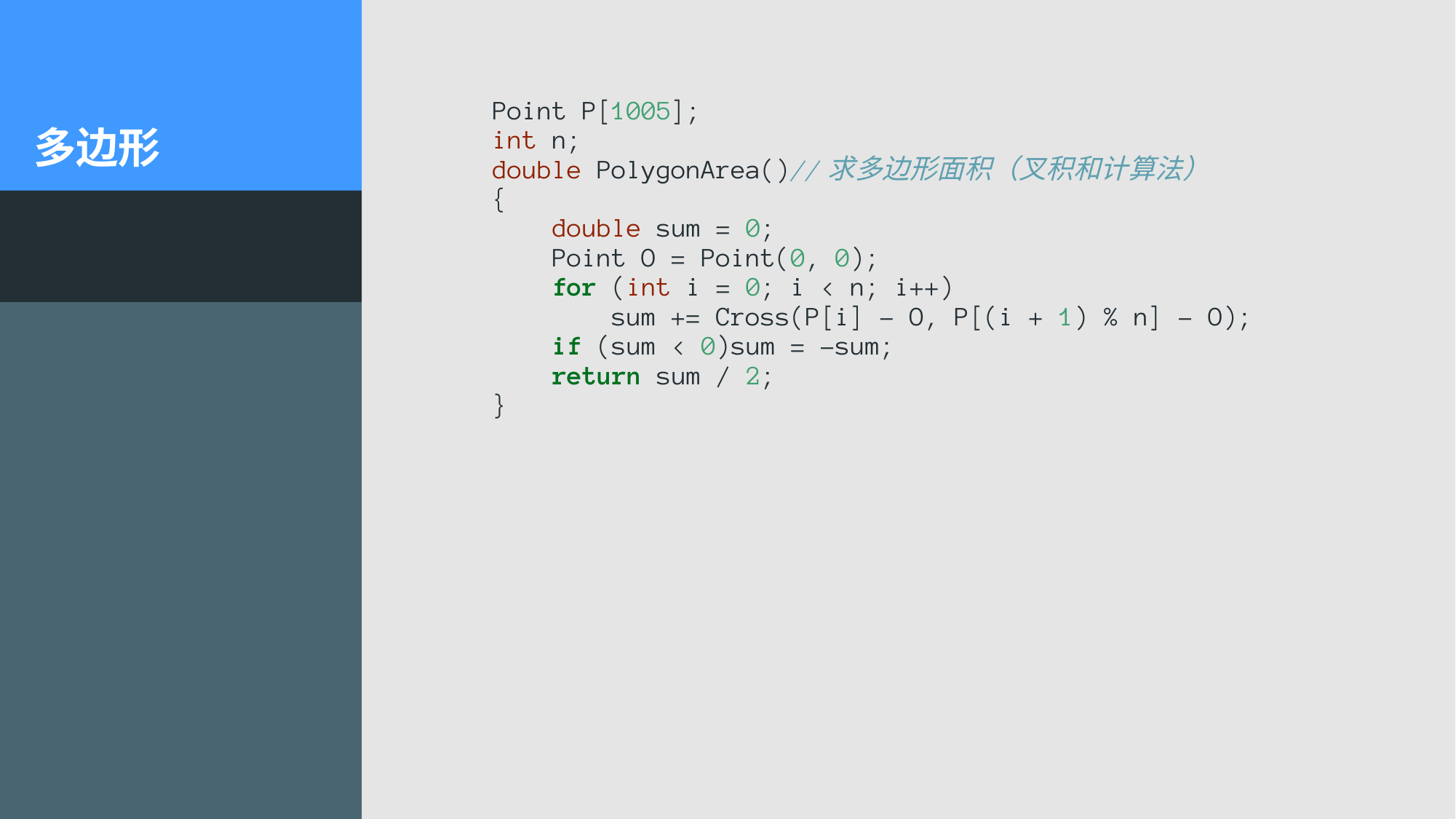

Point P[1005];
int n;
double PolygonArea()//求多边形面积（叉积和计算法）
{
    double sum = 0;
    Point O = Point(0, 0);
    for (int i = 0; i < n; i++)
        sum += Cross(P[i] - O, P[(i + 1) % n] - O);
    if (sum < 0)sum = -sum;
    return sum / 2;
}
# 多边形